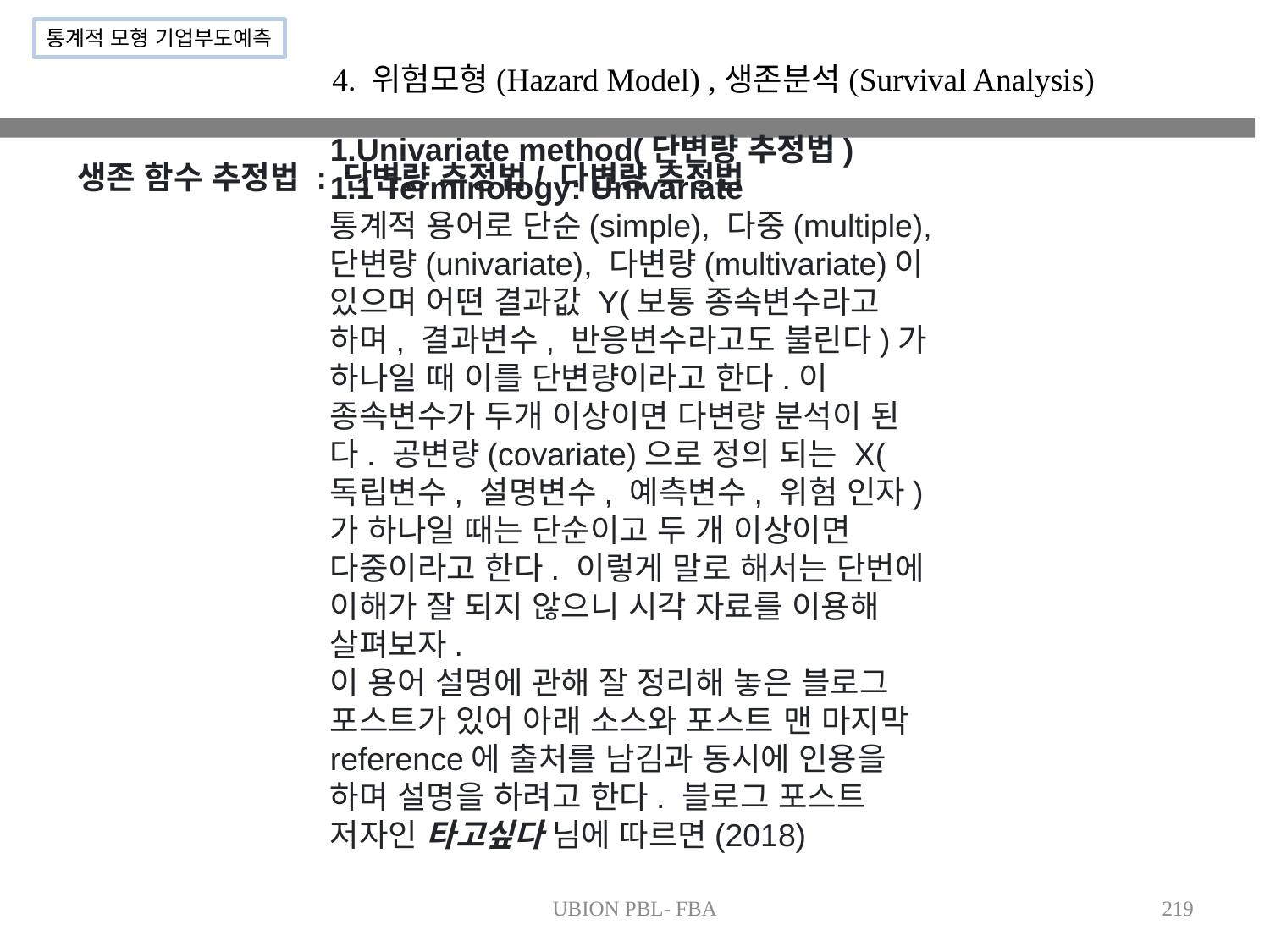

통계적 모형 기업부도예측

4. 위험모형(Hazard Model) ,생존분석(Survival Analysis)

1.Univariate method(단변량 추정법)
1.1 Terminology: Univariate
통계적 용어로 단순(simple), 다중(multiple), 단변량(univariate), 다변량(multivariate)이 있으며 어떤 결과값 Y(보통 종속변수라고 하며, 결과변수, 반응변수라고도 불린다)가 하나일 때 이를 단변량이라고 한다.이 종속변수가 두개 이상이면 다변량 분석이 된다. 공변량(covariate)으로 정의 되는 X(독립변수, 설명변수, 예측변수, 위험 인자)가 하나일 때는 단순이고 두 개 이상이면 다중이라고 한다. 이렇게 말로 해서는 단번에 이해가 잘 되지 않으니 시각 자료를 이용해 살펴보자.
이 용어 설명에 관해 잘 정리해 놓은 블로그 포스트가 있어 아래 소스와 포스트 맨 마지막 reference에 출처를 남김과 동시에 인용을 하며 설명을 하려고 한다. 블로그 포스트 저자인 타고싶다 님에 따르면(2018)
생존 함수 추정법 : 단변량 추정법/ 다변량 추정법
UBION PBL- FBA
219